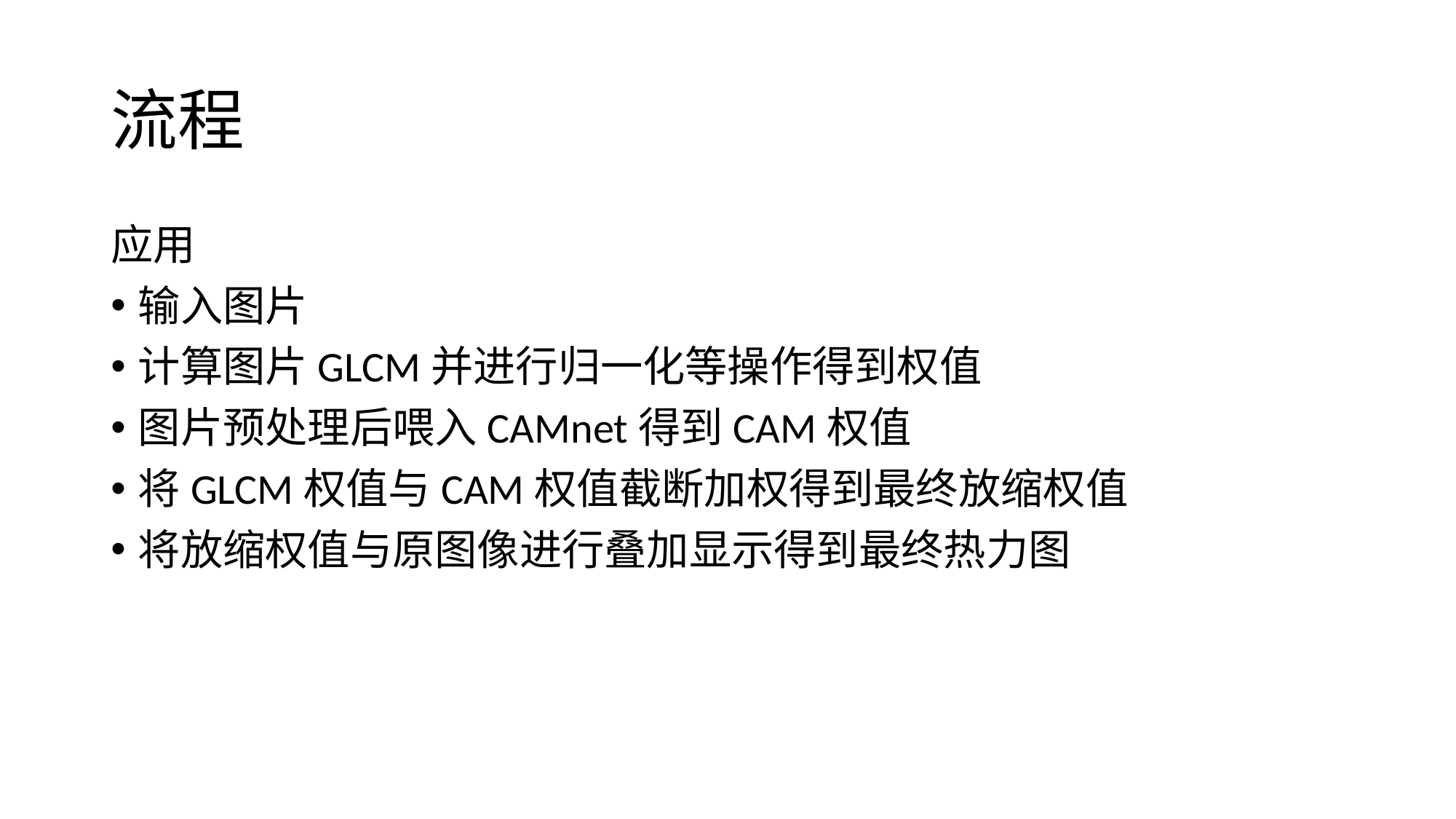

# 流程
应用
输入图片
计算图片GLCM并进行归一化等操作得到权值
图片预处理后喂入CAMnet得到CAM权值
将GLCM权值与CAM权值截断加权得到最终放缩权值
将放缩权值与原图像进行叠加显示得到最终热力图